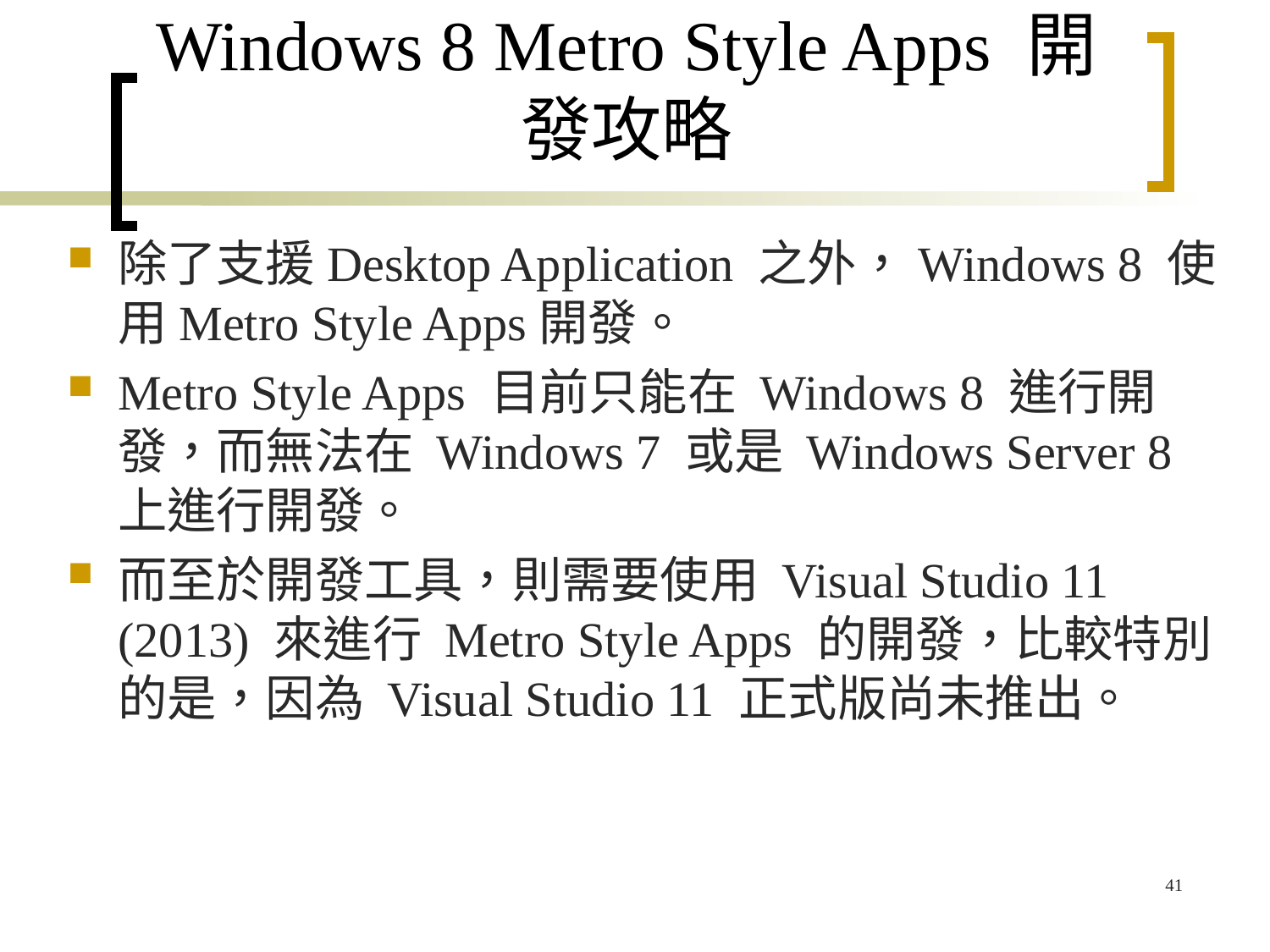

# Windows 8 Metro Style Apps 開發攻略
除了支援Desktop Application 之外，Windows 8 使用Metro Style Apps開發。
Metro Style Apps 目前只能在 Windows 8 進行開發，而無法在 Windows 7 或是 Windows Server 8 上進行開發。
而至於開發工具，則需要使用 Visual Studio 11 (2013) 來進行 Metro Style Apps 的開發，比較特別的是，因為 Visual Studio 11 正式版尚未推出。
41